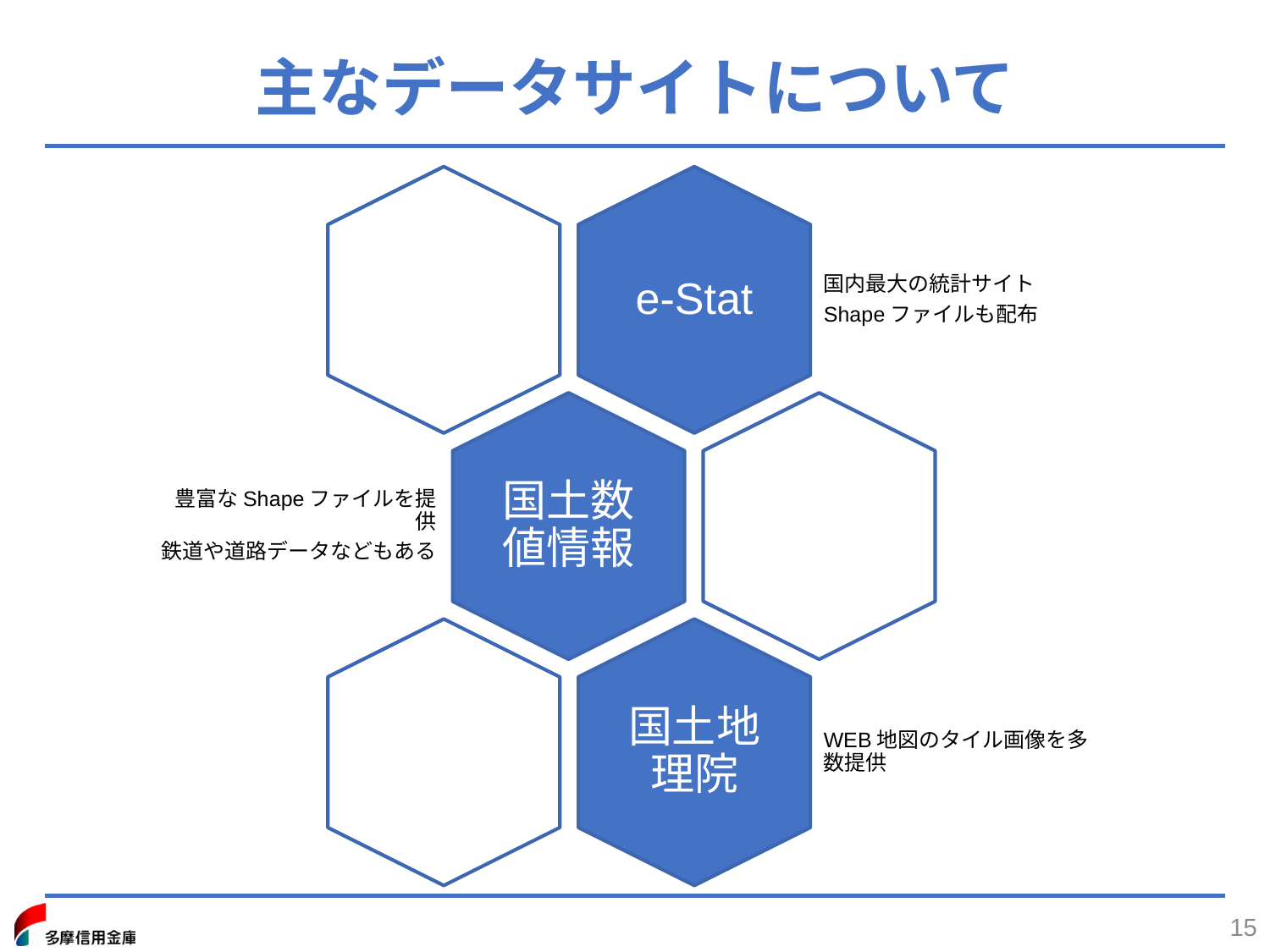

# 主なデータサイトについて
e-Stat
国内最大の統計サイト
Shapeファイルも配布

国土数値情報
豊富なShapeファイルを提供
鉄道や道路データなどもある

国土地理院
WEB地図のタイル画像を多数提供

15